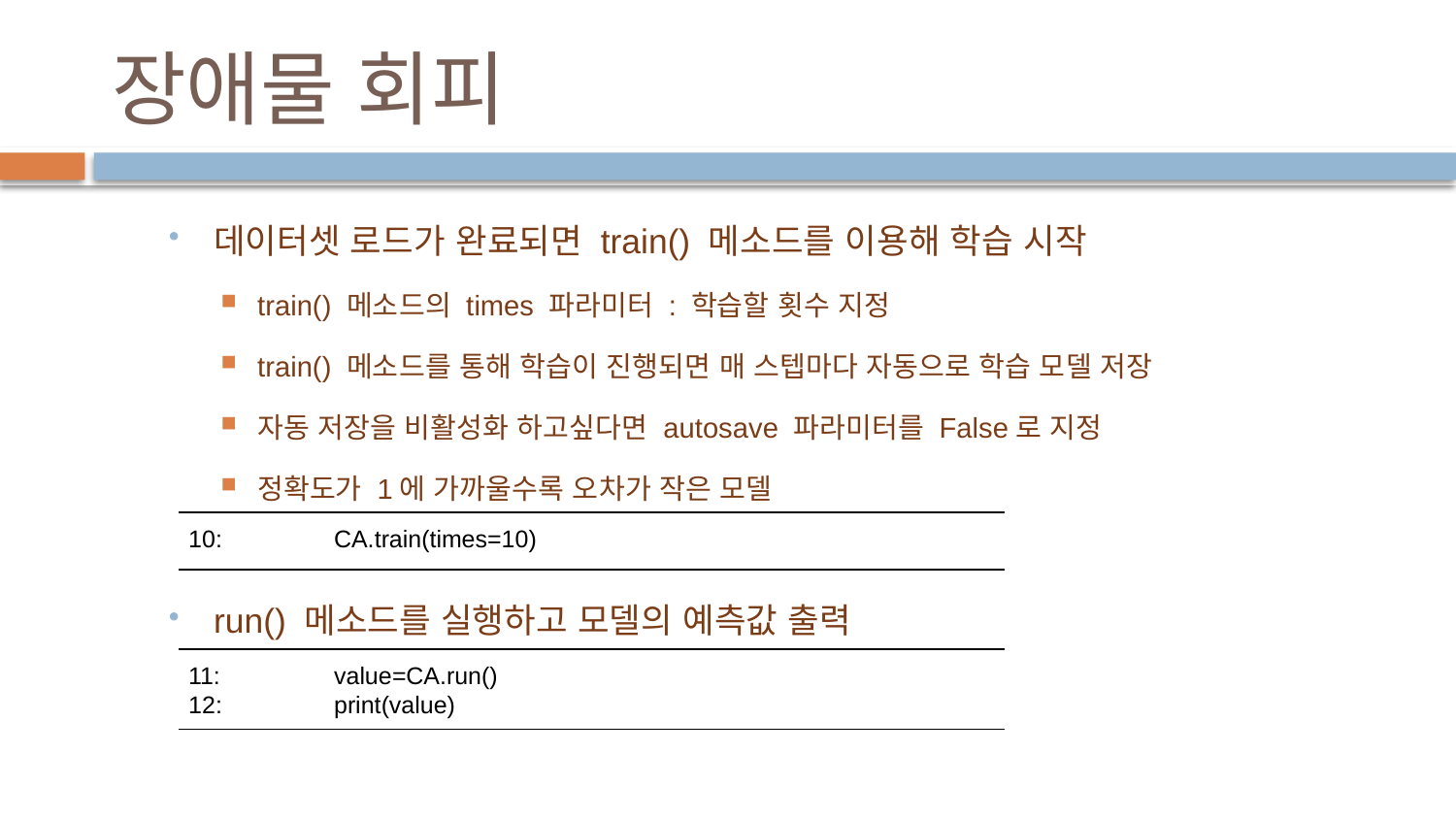

# 장애물 회피
데이터셋 로드가 완료되면 train() 메소드를 이용해 학습 시작
train() 메소드의 times 파라미터 : 학습할 횟수 지정
train() 메소드를 통해 학습이 진행되면 매 스텝마다 자동으로 학습 모델 저장
자동 저장을 비활성화 하고싶다면 autosave 파라미터를 False로 지정
정확도가 1에 가까울수록 오차가 작은 모델

run() 메소드를 실행하고 모델의 예측값 출력

| 10: CA.train(times=10) |
| --- |
| 11: value=CA.run() 12: print(value) |
| --- |